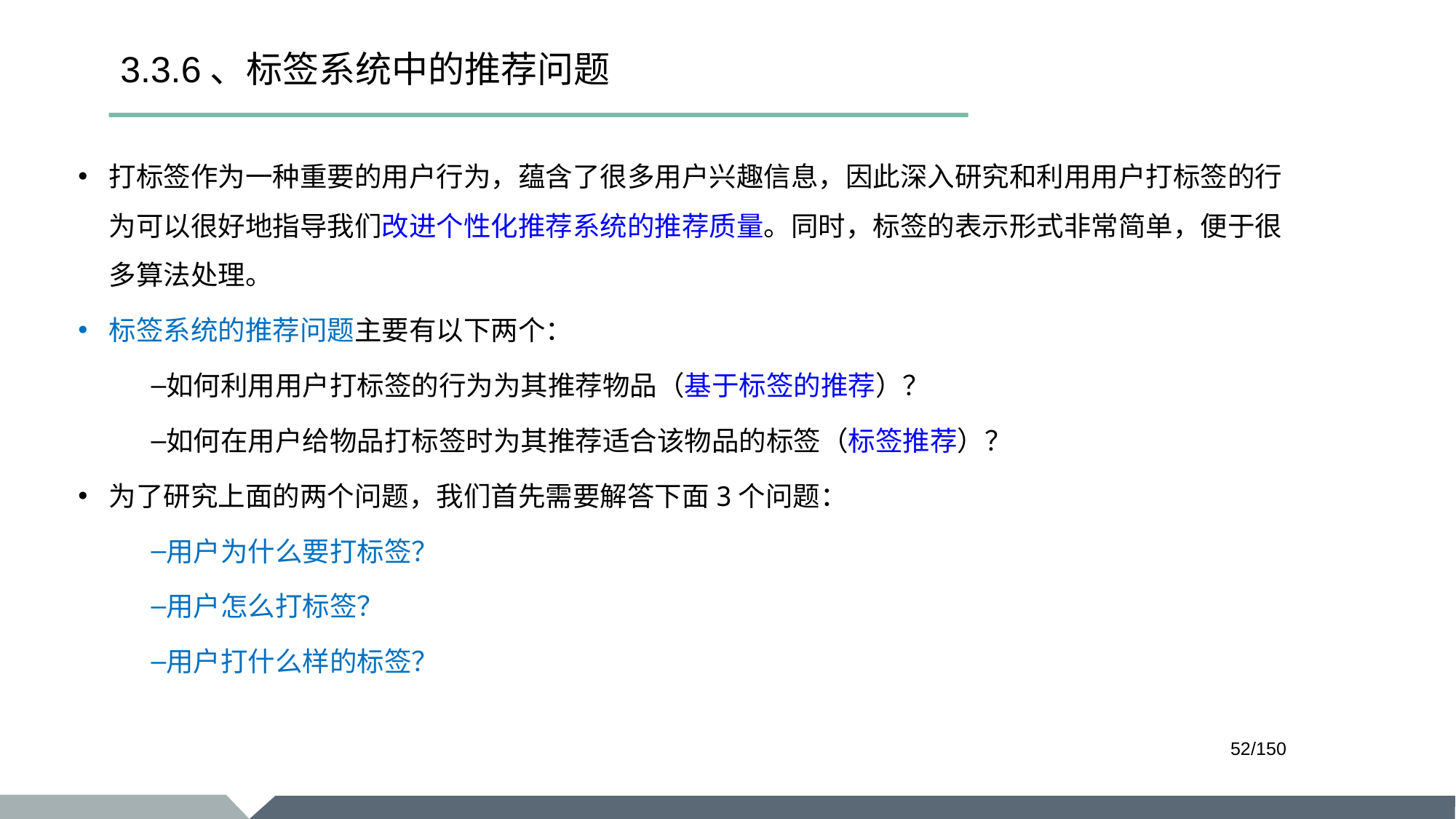

# 3.3.6、标签系统中的推荐问题
打标签作为一种重要的用户行为，蕴含了很多用户兴趣信息，因此深入研究和利用用户打标签的行为可以很好地指导我们改进个性化推荐系统的推荐质量。同时，标签的表示形式非常简单，便于很多算法处理。
标签系统的推荐问题主要有以下两个：
如何利用用户打标签的行为为其推荐物品（基于标签的推荐）？
如何在用户给物品打标签时为其推荐适合该物品的标签（标签推荐）？
为了研究上面的两个问题，我们首先需要解答下面3个问题：
用户为什么要打标签？
用户怎么打标签？
用户打什么样的标签？

52/150